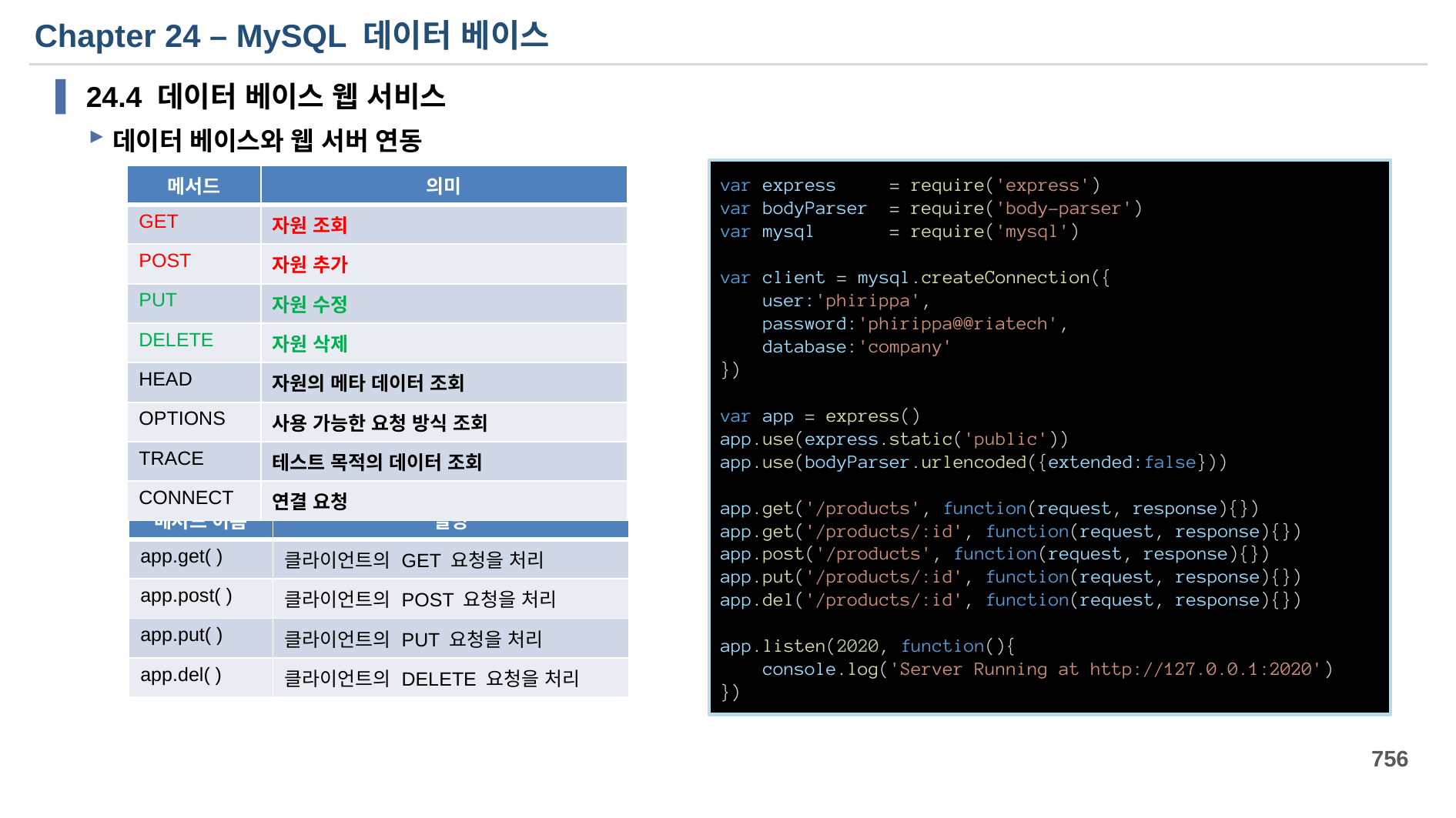

# Chapter 24 – MySQL 데이터 베이스
24.4 데이터 베이스 웹 서비스
데이터 베이스와 웹 서버 연동

var express     = require('express')
var bodyParser  = require('body-parser')
var mysql       = require('mysql')
var client = mysql.createConnection({
    user:'phirippa',
    password:'phirippa@@riatech',
    database:'company'
})
var app = express()
app.use(express.static('public'))
app.use(bodyParser.urlencoded({extended:false}))
app.get('/products', function(request, response){})
app.get('/products/:id', function(request, response){})
app.post('/products', function(request, response){})
app.put('/products/:id', function(request, response){})
app.del('/products/:id', function(request, response){})
app.listen(2020, function(){
    console.log('Server Running at http://127.0.0.1:2020')
})
| 메서드 | 의미 |
| --- | --- |
| GET | 자원 조회 |
| POST | 자원 추가 |
| PUT | 자원 수정 |
| DELETE | 자원 삭제 |
| HEAD | 자원의 메타 데이터 조회 |
| OPTIONS | 사용 가능한 요청 방식 조회 |
| TRACE | 테스트 목적의 데이터 조회 |
| CONNECT | 연결 요청 |
| 메서드 이름 | 설명 |
| --- | --- |
| app.get( ) | 클라이언트의 GET 요청을 처리 |
| app.post( ) | 클라이언트의 POST 요청을 처리 |
| app.put( ) | 클라이언트의 PUT 요청을 처리 |
| app.del( ) | 클라이언트의 DELETE 요청을 처리 |
756